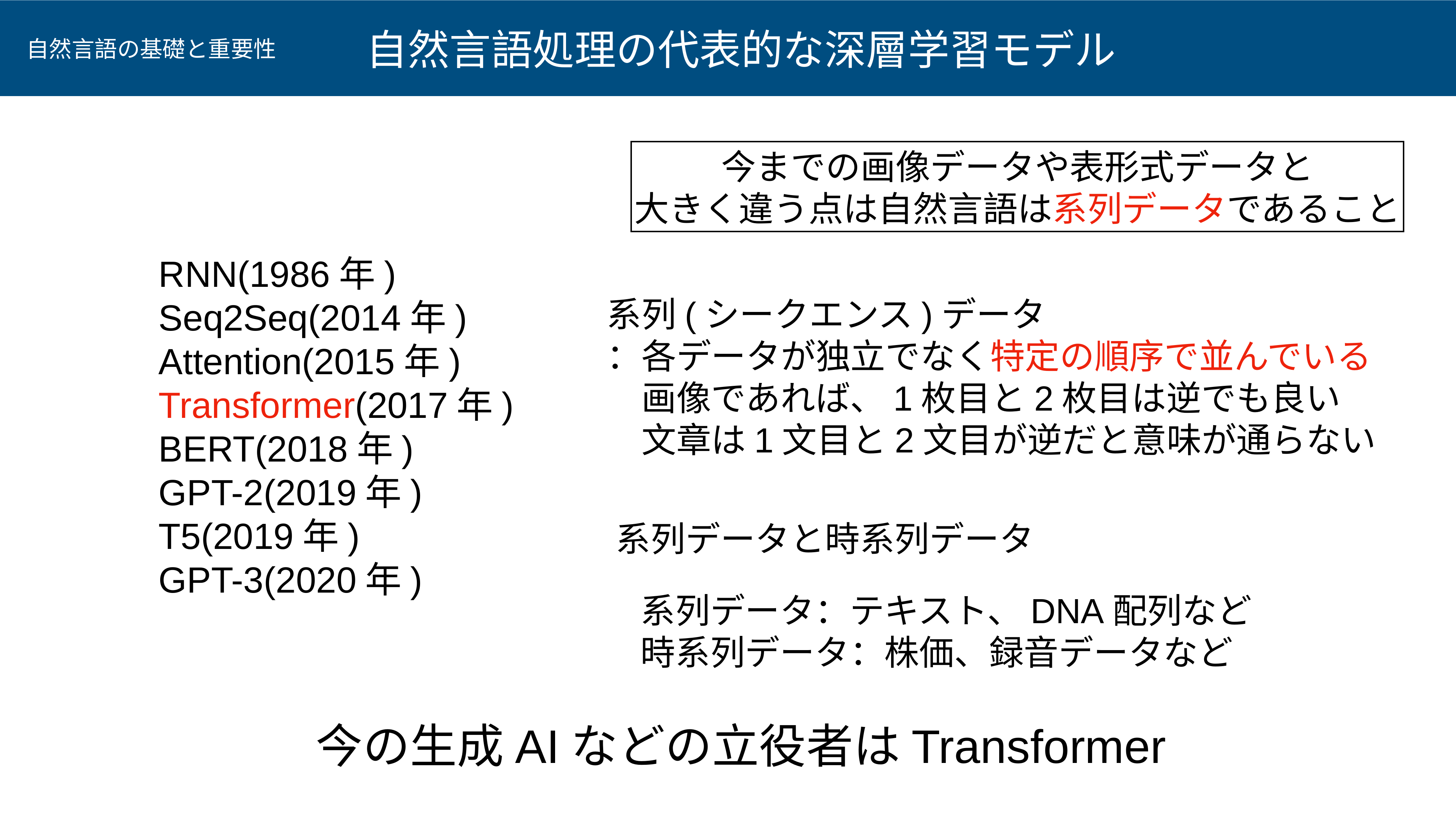

自然言語処理の代表的な深層学習モデル
自然言語の基礎と重要性
今までの画像データや表形式データと
大きく違う点は自然言語は系列データであること
RNN(1986年)
Seq2Seq(2014年)
Attention(2015年)
Transformer(2017年)
BERT(2018年)
GPT-2(2019年)
T5(2019年)
GPT-3(2020年)
系列(シークエンス)データ
：各データが独立でなく特定の順序で並んでいる
　画像であれば、1枚目と2枚目は逆でも良い
　文章は1文目と2文目が逆だと意味が通らない
系列データと時系列データ
系列データ：テキスト、DNA配列など
時系列データ：株価、録音データなど
今の生成AIなどの立役者はTransformer
15